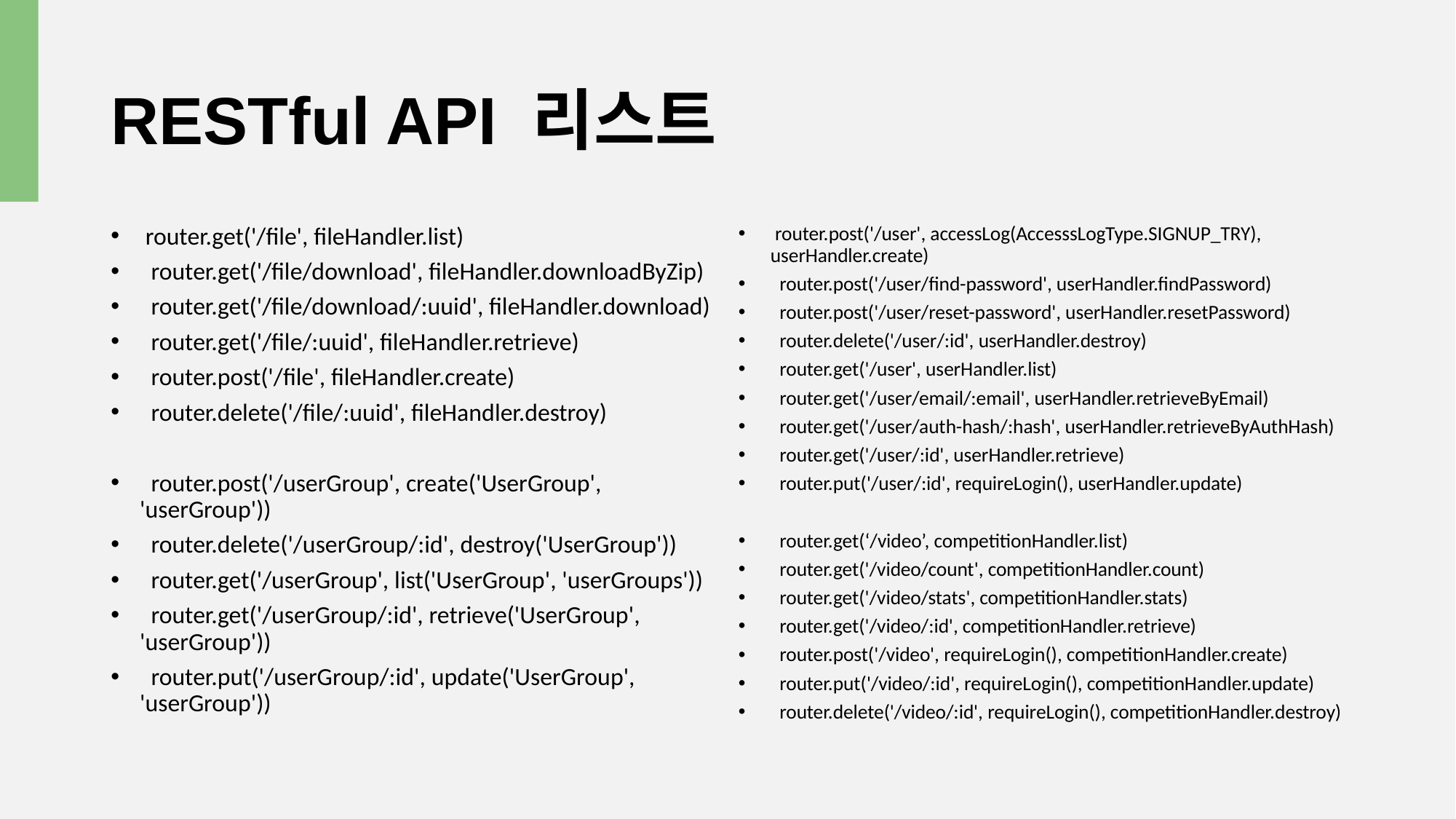

# RESTful API 리스트
 router.get('/file', fileHandler.list)
  router.get('/file/download', fileHandler.downloadByZip)
  router.get('/file/download/:uuid', fileHandler.download)
  router.get('/file/:uuid', fileHandler.retrieve)
  router.post('/file', fileHandler.create)
  router.delete('/file/:uuid', fileHandler.destroy)

  router.post('/userGroup', create('UserGroup', 'userGroup'))
  router.delete('/userGroup/:id', destroy('UserGroup'))
  router.get('/userGroup', list('UserGroup', 'userGroups'))
  router.get('/userGroup/:id', retrieve('UserGroup', 'userGroup'))
  router.put('/userGroup/:id', update('UserGroup', 'userGroup'))
 router.post('/user', accessLog(AccesssLogType.SIGNUP_TRY), userHandler.create)
  router.post('/user/find-password', userHandler.findPassword)
  router.post('/user/reset-password', userHandler.resetPassword)
  router.delete('/user/:id', userHandler.destroy)
  router.get('/user', userHandler.list)
  router.get('/user/email/:email', userHandler.retrieveByEmail)
  router.get('/user/auth-hash/:hash', userHandler.retrieveByAuthHash)
  router.get('/user/:id', userHandler.retrieve)
  router.put('/user/:id', requireLogin(), userHandler.update)

  router.get(‘/video’, competitionHandler.list)
  router.get('/video/count', competitionHandler.count)
  router.get('/video/stats', competitionHandler.stats)
  router.get('/video/:id', competitionHandler.retrieve)
  router.post('/video', requireLogin(), competitionHandler.create)
  router.put('/video/:id', requireLogin(), competitionHandler.update)
  router.delete('/video/:id', requireLogin(), competitionHandler.destroy)